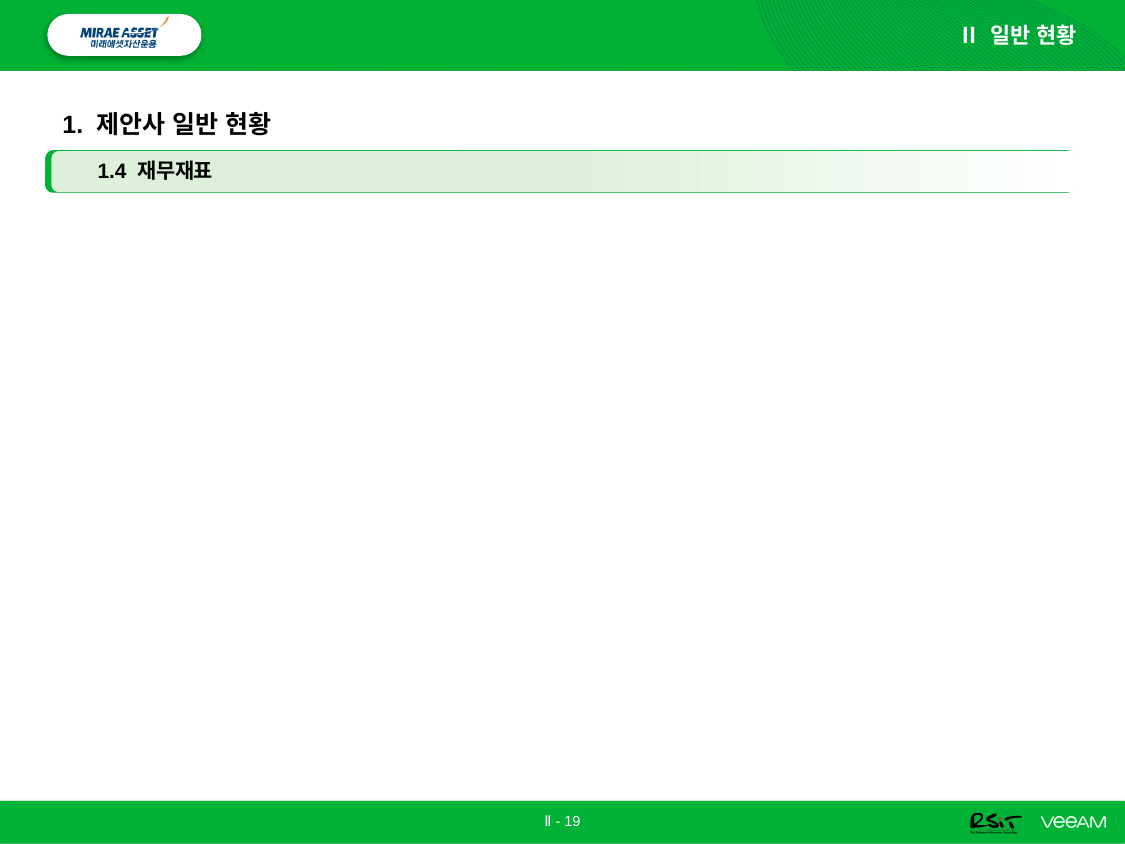

Ⅱ 일반 현황
# 1. 제안사 일반 현황

1.4 재무재표